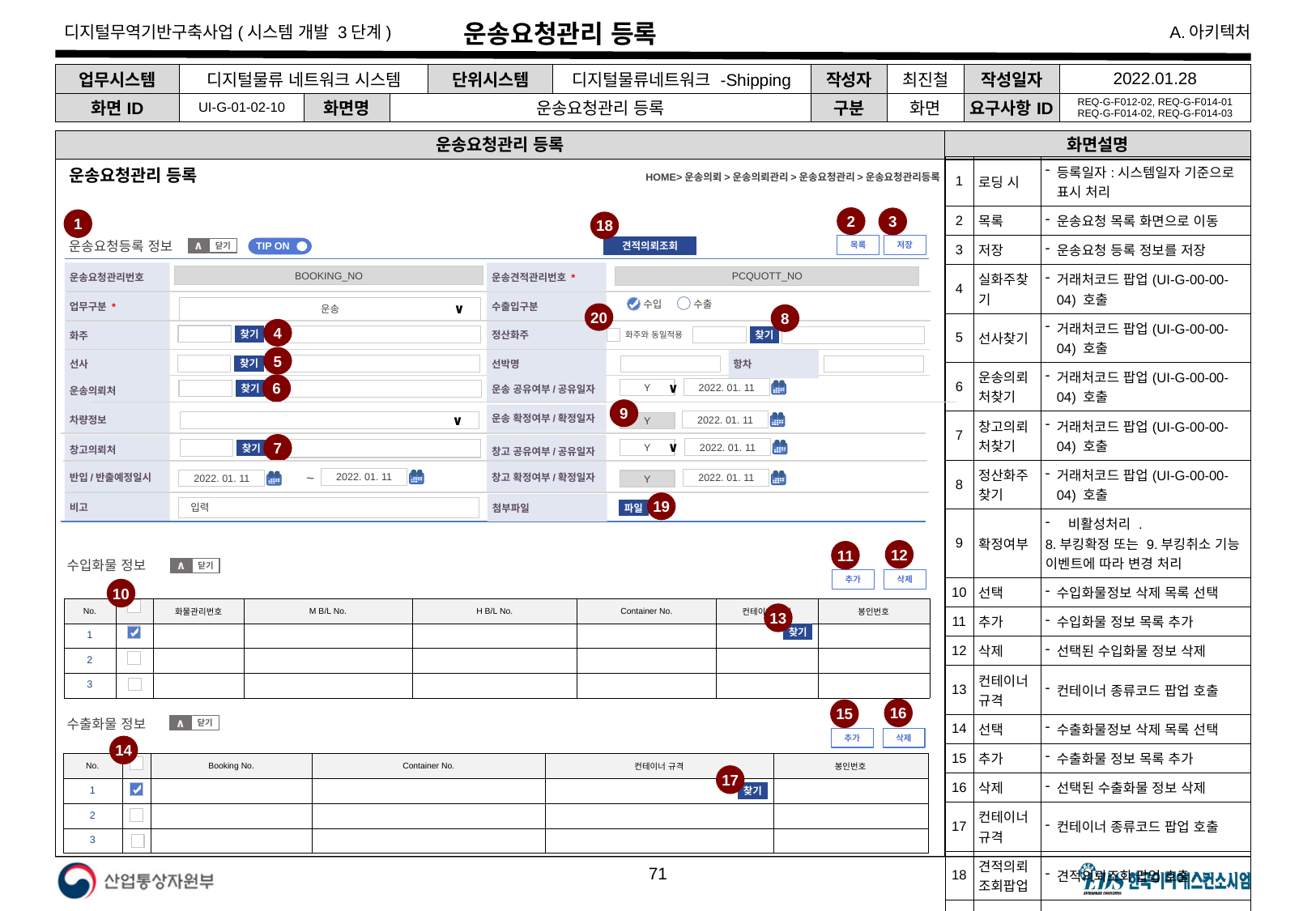

# 운송요청관리 등록
| 업무시스템 | 디지털물류 네트워크 시스템 |  |  | 단위시스템 | 디지털물류네트워크 -Shipping | 작성자 | 최진철 | 작성일자 | 2022.01.28 |
| --- | --- | --- | --- | --- | --- | --- | --- | --- | --- |
| 화면ID | UI-G-01-02-10 | 화면명 | 운송요청관리 등록 |  |  | 구분 | 화면 | 요구사항ID | REQ-G-F012-02, REQ-G-F014-01 REQ-G-F014-02, REQ-G-F014-03 |
운송요청관리 등록
화면설명

| 1 | 로딩 시 | 등록일자:시스템일자 기준으로 표시 처리 |
| --- | --- | --- |
| 2 | 목록 | 운송요청 목록 화면으로 이동 |
| 3 | 저장 | 운송요청 등록 정보를 저장 |
| 4 | 실화주찾기 | 거래처코드 팝업(UI-G-00-00-04) 호출 |
| 5 | 선사찾기 | 거래처코드 팝업(UI-G-00-00-04) 호출 |
| 6 | 운송의뢰처찾기 | 거래처코드 팝업(UI-G-00-00-04) 호출 |
| 7 | 창고의뢰처찾기 | 거래처코드 팝업(UI-G-00-00-04) 호출 |
| 8 | 정산화주찾기 | 거래처코드 팝업(UI-G-00-00-04) 호출 |
| 9 | 확정여부 | 비활성처리 . 8.부킹확정 또는 9.부킹취소 기능 이벤트에 따라 변경 처리 |
| 10 | 선택 | 수입화물정보 삭제 목록 선택 |
| 11 | 추가 | 수입화물 정보 목록 추가 |
| 12 | 삭제 | 선택된 수입화물 정보 삭제 |
| 13 | 컨테이너규격 | 컨테이너 종류코드 팝업 호출 |
| 14 | 선택 | 수출화물정보 삭제 목록 선택 |
| 15 | 추가 | 수출화물 정보 목록 추가 |
| 16 | 삭제 | 선택된 수출화물 정보 삭제 |
| 17 | 컨테이너규격 | 컨테이너 종류코드 팝업 호출 |
| 18 | 견적의뢰조회팝업 | 견적의뢰조회 팝업 호출 |
| 19 | 첨부파일 | 첨부파일 팝업호출 |
| 20 | 화주와 동일적용체크 박스 | 체크시 화주항목에 입력되 데이터를 정산화주 항목에 동일하게 삽입 처리 |
| ※ 보안체크 SR1-1. DBMS 조회 및 결과 검증 : SQL 삽입 차단(mybatis $ 사용불가 #만 사용) SR1-5. 웹 서비스 요청 및 결과 검증 : 크로스사이트스크립트(XSS) 차단(공통필터적용) SR3-1. 예외처리 : 에러 시 시스템 정보 노출차단(에러 시 오류페이지 이동 공통 적용) | ※ 보안체크 SR1-1. DBMS 조회 및 결과 검증 : SQL 삽입 차단(mybatis $ 사용불가 #만 사용) SR1-5. 웹 서비스 요청 및 결과 검증 : 크로스사이트스크립트(XSS) 차단(공통필터적용) SR3-1. 예외처리 : 에러 시 시스템 정보 노출차단(에러 시 오류페이지 이동 공통 적용) |  |
HOME>운송의뢰>운송의뢰관리>운송요청관리>운송요청관리등록

운송요청관리 등록
2
3
1
18
운송요청등록 정보
저장
목록
견적의뢰조회
TIP ON

닫기
∧
운송요청관리번호
운송견적관리번호 *
BOOKING_NO
PCQUOTT_NO
업무구분 *
수출입구분

수출

수입
운송
∨
20
8
4
정산화주
화주

찾기

찾기

화주와 동일적용
5
선사
선박명
항차

찾기

6
운송의뢰처
운송 공유여부/공유일자
2022. 01. 11

Y
∨

찾기
9
운송 확정여부/확정일자
차량정보
2022. 01. 11

∨
Y
7
창고의뢰처
창고 공유여부/공유일자
2022. 01. 11

Y
∨

찾기
반입/반출예정일시
창고 확정여부/확정일자
~
2022. 01. 11

2022. 01. 11

2022. 01. 11

Y
19
비고
첨부파일
입력
파일
12
11
수입화물 정보
닫기
∧
추가
삭제
10
| No. |  | 화물관리번호 | M B/L No. | H B/L No. | Container No. | 컨테이너 규격 | 봉인번호 |
| --- | --- | --- | --- | --- | --- | --- | --- |
| 1 |  |  |  |  |  |  |  |
| 2 |  |  |  |  |  |  |  |
| 3 |  |  |  |  |  |  |  |

13
찾기

16
15
수출화물 정보
닫기
∧
추가
삭제
14
| No. |  | Booking No. | Container No. | 컨테이너 규격 | 봉인번호 |
| --- | --- | --- | --- | --- | --- |
| 1 |  |  |  |  |  |
| 2 |  |  |  |  |  |
| 3 |  |  |  |  |  |

17

찾기